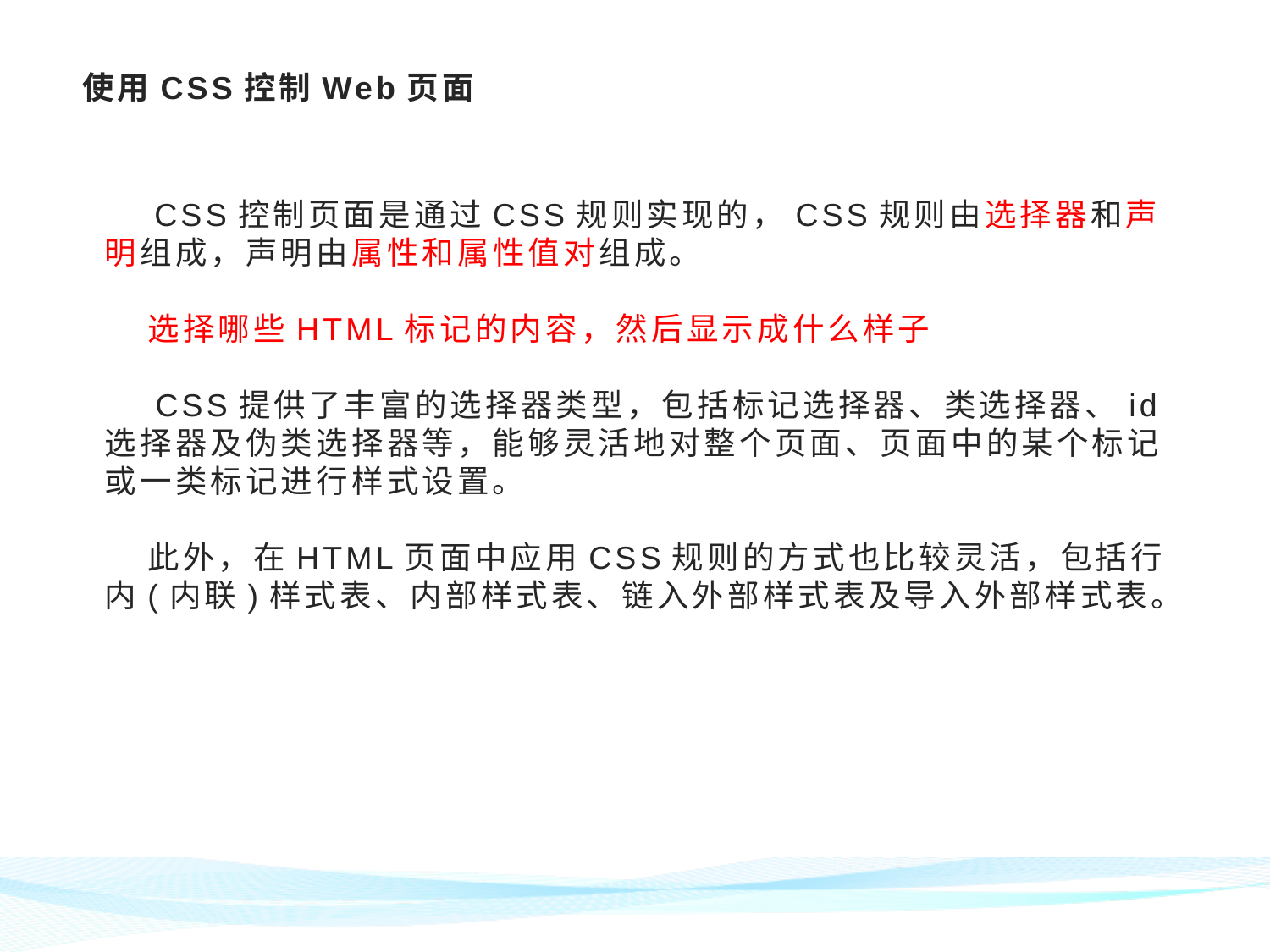

使用CSS控制Web页面
# CSS控制页面是通过CSS规则实现的，CSS规则由选择器和声明组成，声明由属性和属性值对组成。 选择哪些HTML标记的内容，然后显示成什么样子 CSS提供了丰富的选择器类型，包括标记选择器、类选择器、id选择器及伪类选择器等，能够灵活地对整个页面、页面中的某个标记或一类标记进行样式设置。 此外，在HTML页面中应用CSS规则的方式也比较灵活，包括行内(内联)样式表、内部样式表、链入外部样式表及导入外部样式表。